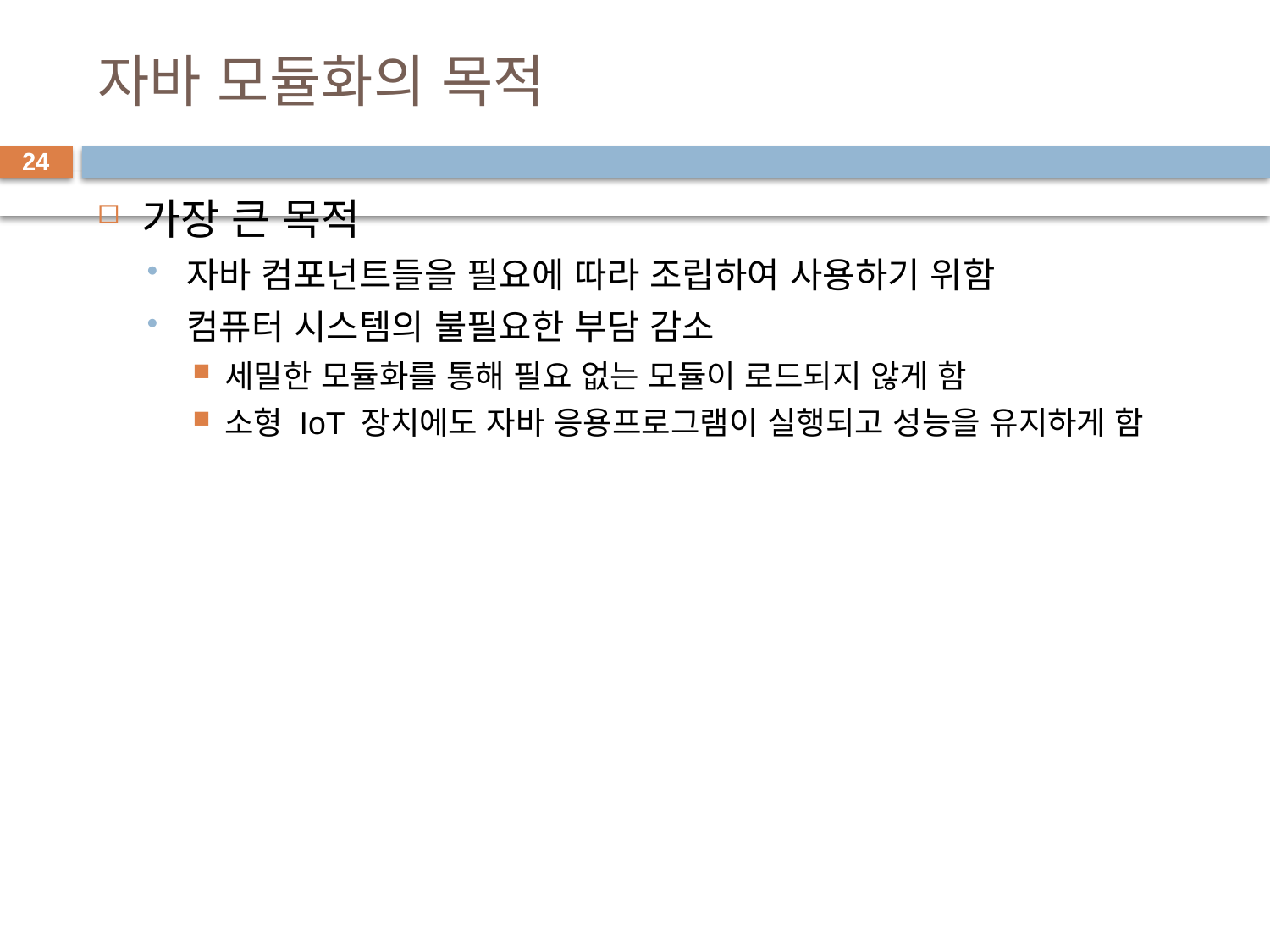

# 자바 모듈화의 목적
24
가장 큰 목적
자바 컴포넌트들을 필요에 따라 조립하여 사용하기 위함
컴퓨터 시스템의 불필요한 부담 감소
세밀한 모듈화를 통해 필요 없는 모듈이 로드되지 않게 함
소형 IoT 장치에도 자바 응용프로그램이 실행되고 성능을 유지하게 함